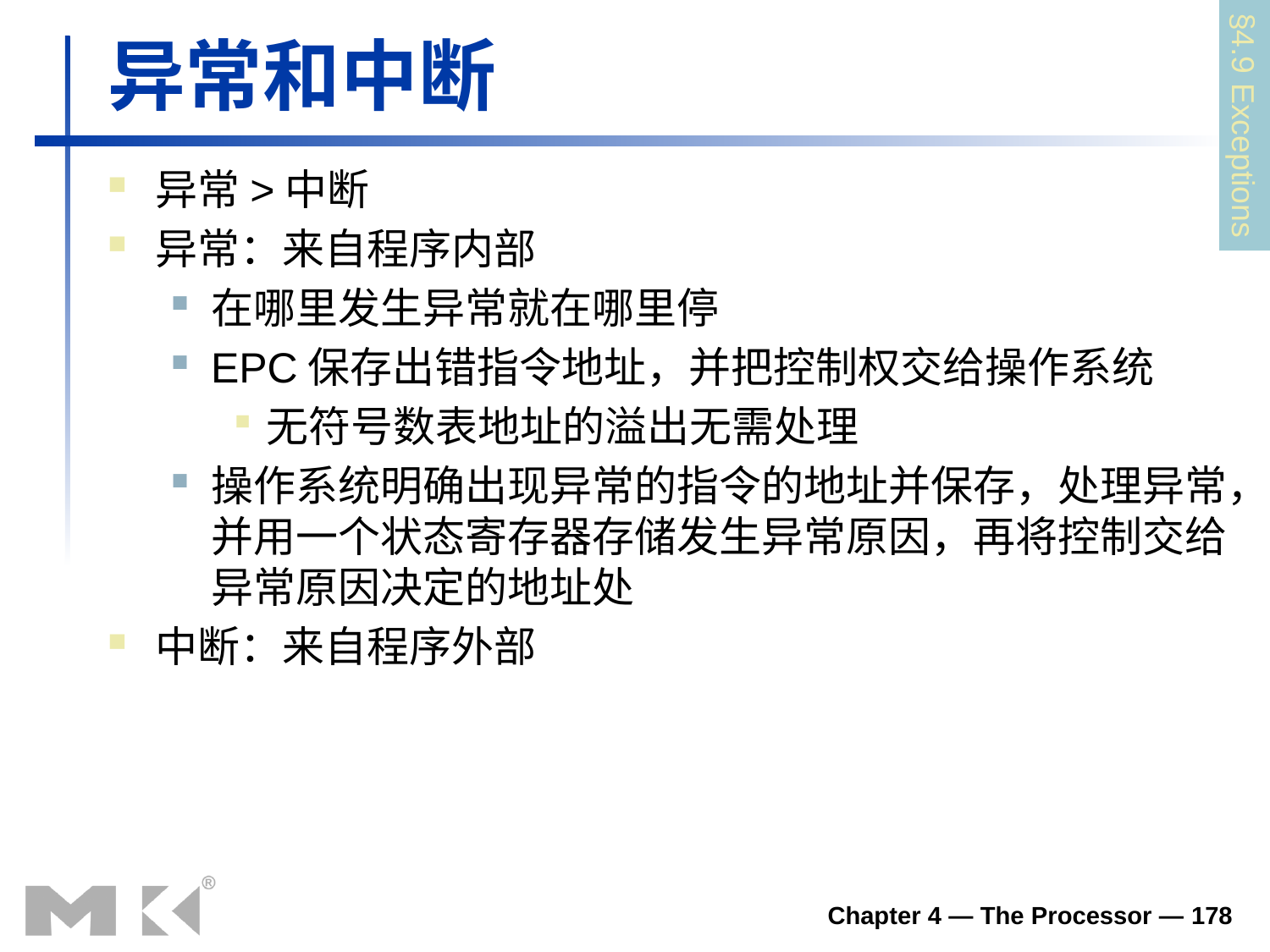

异常和中断
异常>中断
异常：来自程序内部
在哪里发生异常就在哪里停
EPC保存出错指令地址，并把控制权交给操作系统
无符号数表地址的溢出无需处理
操作系统明确出现异常的指令的地址并保存，处理异常，并用一个状态寄存器存储发生异常原因，再将控制交给异常原因决定的地址处
中断：来自程序外部
§4.9 Exceptions
Chapter 4 — The Processor — 178